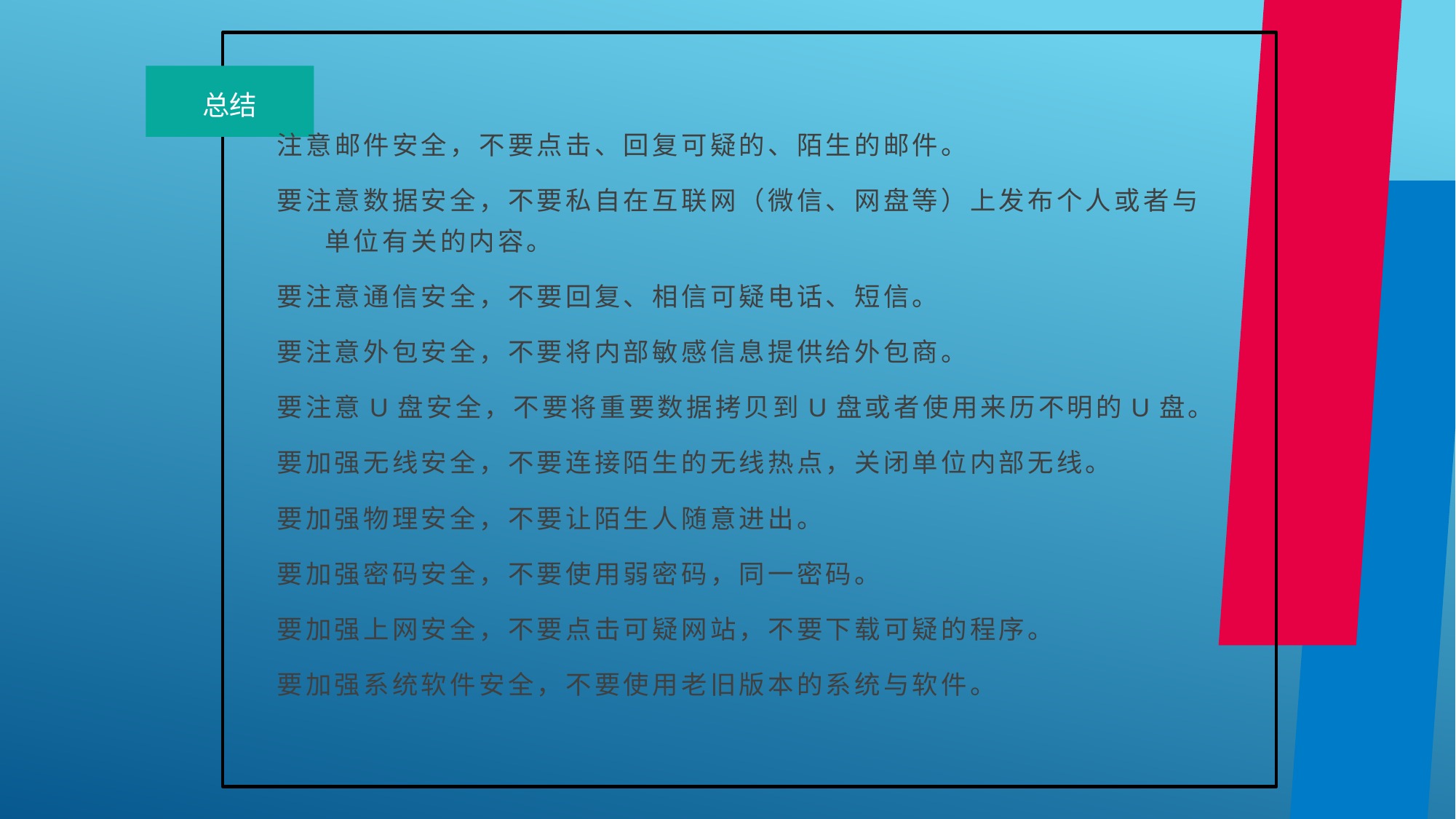

总结
注意邮件安全，不要点击、回复可疑的、陌生的邮件。
要注意数据安全，不要私自在互联网（微信、网盘等）上发布个人或者与单位有关的内容。
要注意通信安全，不要回复、相信可疑电话、短信。
要注意外包安全，不要将内部敏感信息提供给外包商。
要注意U盘安全，不要将重要数据拷贝到U盘或者使用来历不明的U盘。
要加强无线安全，不要连接陌生的无线热点，关闭单位内部无线。
要加强物理安全，不要让陌生人随意进出。
要加强密码安全，不要使用弱密码，同一密码。
要加强上网安全，不要点击可疑网站，不要下载可疑的程序。
要加强系统软件安全，不要使用老旧版本的系统与软件。